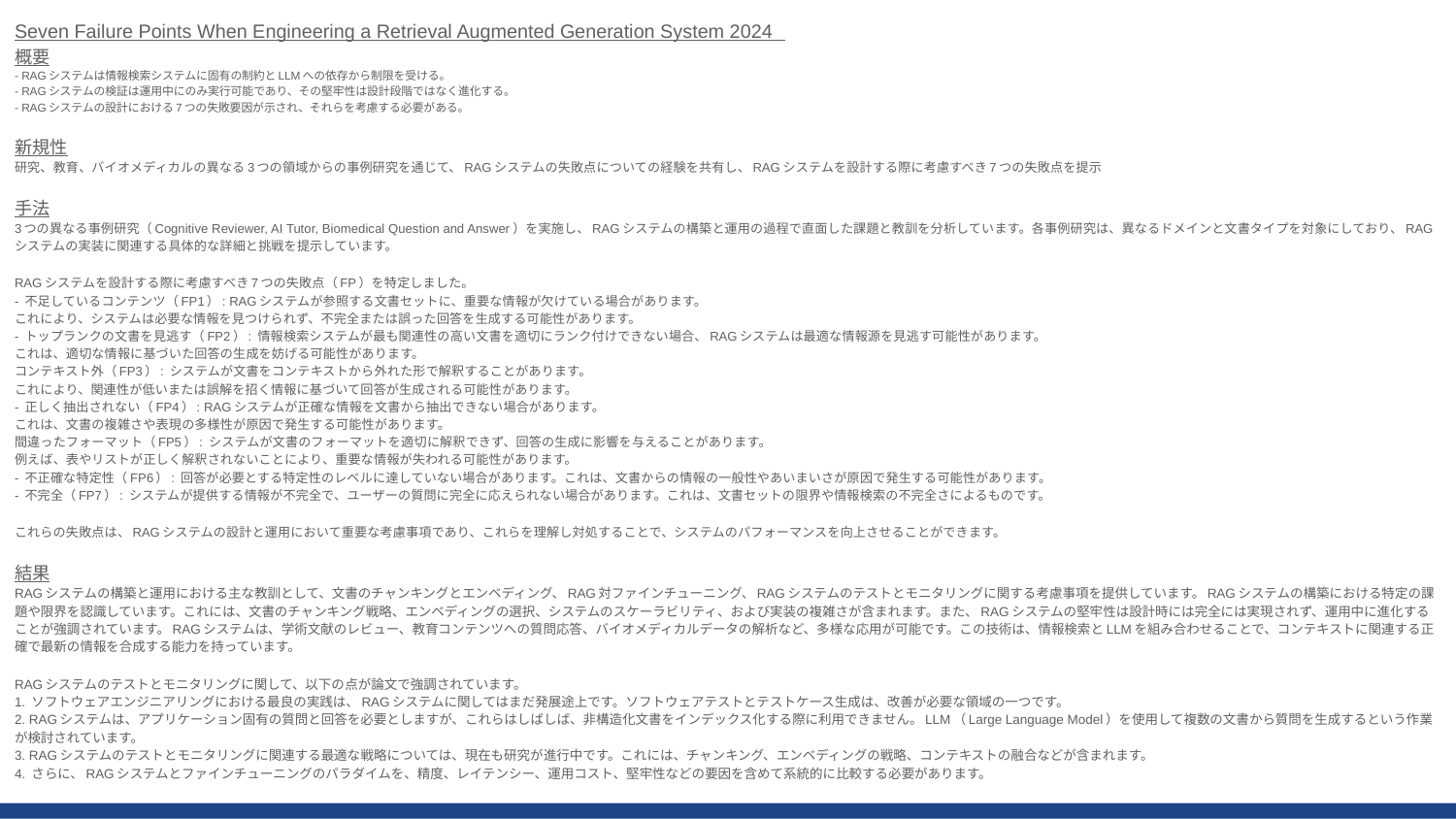

Seven Failure Points When Engineering a Retrieval Augmented Generation System 2024
概要
- RAGシステムは情報検索システムに固有の制約とLLMへの依存から制限を受ける。
- RAGシステムの検証は運用中にのみ実行可能であり、その堅牢性は設計段階ではなく進化する。
- RAGシステムの設計における7つの失敗要因が示され、それらを考慮する必要がある。
新規性
研究、教育、バイオメディカルの異なる3つの領域からの事例研究を通じて、RAGシステムの失敗点についての経験を共有し、RAGシステムを設計する際に考慮すべき7つの失敗点を提示
手法
3つの異なる事例研究（Cognitive Reviewer, AI Tutor, Biomedical Question and Answer）を実施し、RAGシステムの構築と運用の過程で直面した課題と教訓を分析しています。各事例研究は、異なるドメインと文書タイプを対象にしており、RAGシステムの実装に関連する具体的な詳細と挑戦を提示しています。
RAGシステムを設計する際に考慮すべき7つの失敗点（FP）を特定しました。
- 不足しているコンテンツ（FP1）: RAGシステムが参照する文書セットに、重要な情報が欠けている場合があります。
これにより、システムは必要な情報を見つけられず、不完全または誤った回答を生成する可能性があります。
- トップランクの文書を見逃す（FP2）: 情報検索システムが最も関連性の高い文書を適切にランク付けできない場合、RAGシステムは最適な情報源を見逃す可能性があります。
これは、適切な情報に基づいた回答の生成を妨げる可能性があります。
コンテキスト外（FP3）: システムが文書をコンテキストから外れた形で解釈することがあります。
これにより、関連性が低いまたは誤解を招く情報に基づいて回答が生成される可能性があります。
- 正しく抽出されない（FP4）: RAGシステムが正確な情報を文書から抽出できない場合があります。
これは、文書の複雑さや表現の多様性が原因で発生する可能性があります。
間違ったフォーマット（FP5）: システムが文書のフォーマットを適切に解釈できず、回答の生成に影響を与えることがあります。
例えば、表やリストが正しく解釈されないことにより、重要な情報が失われる可能性があります。
- 不正確な特定性（FP6）: 回答が必要とする特定性のレベルに達していない場合があります。これは、文書からの情報の一般性やあいまいさが原因で発生する可能性があります。
- 不完全（FP7）: システムが提供する情報が不完全で、ユーザーの質問に完全に応えられない場合があります。これは、文書セットの限界や情報検索の不完全さによるものです。
これらの失敗点は、RAGシステムの設計と運用において重要な考慮事項であり、これらを理解し対処することで、システムのパフォーマンスを向上させることができます。
結果
RAGシステムの構築と運用における主な教訓として、文書のチャンキングとエンベディング、RAG対ファインチューニング、RAGシステムのテストとモニタリングに関する考慮事項を提供しています。RAGシステムの構築における特定の課題や限界を認識しています。これには、文書のチャンキング戦略、エンベディングの選択、システムのスケーラビリティ、および実装の複雑さが含まれます。また、RAGシステムの堅牢性は設計時には完全には実現されず、運用中に進化することが強調されています。RAGシステムは、学術文献のレビュー、教育コンテンツへの質問応答、バイオメディカルデータの解析など、多様な応用が可能です。この技術は、情報検索とLLMを組み合わせることで、コンテキストに関連する正確で最新の情報を合成する能力を持っています。
RAGシステムのテストとモニタリングに関して、以下の点が論文で強調されています。
1. ソフトウェアエンジニアリングにおける最良の実践は、RAGシステムに関してはまだ発展途上です。ソフトウェアテストとテストケース生成は、改善が必要な領域の一つです。
2. RAGシステムは、アプリケーション固有の質問と回答を必要としますが、これらはしばしば、非構造化文書をインデックス化する際に利用できません。LLM（Large Language Model）を使用して複数の文書から質問を生成するという作業が検討されています。
3. RAGシステムのテストとモニタリングに関連する最適な戦略については、現在も研究が進行中です。これには、チャンキング、エンベディングの戦略、コンテキストの融合などが含まれます。
4. さらに、RAGシステムとファインチューニングのパラダイムを、精度、レイテンシー、運用コスト、堅牢性などの要因を含めて系統的に比較する必要があります。